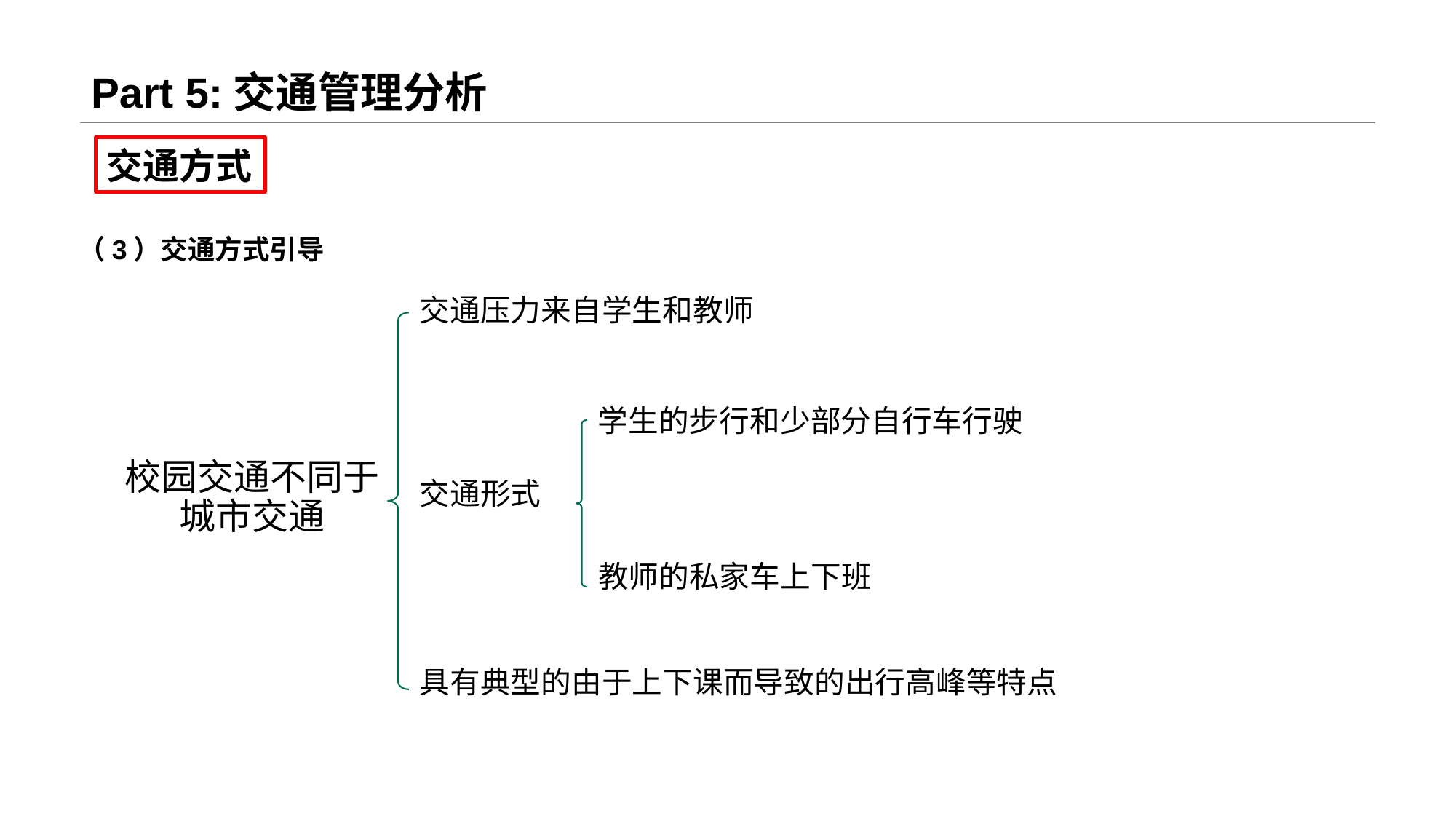

Part 5:交通管理分析
交通方式
（3）交通方式引导
交通压力来自学生和教师

学生的步行和少部分自行车行驶

校园交通不同于城市交通
交通形式
教师的私家车上下班
具有典型的由于上下课而导致的出行高峰等特点